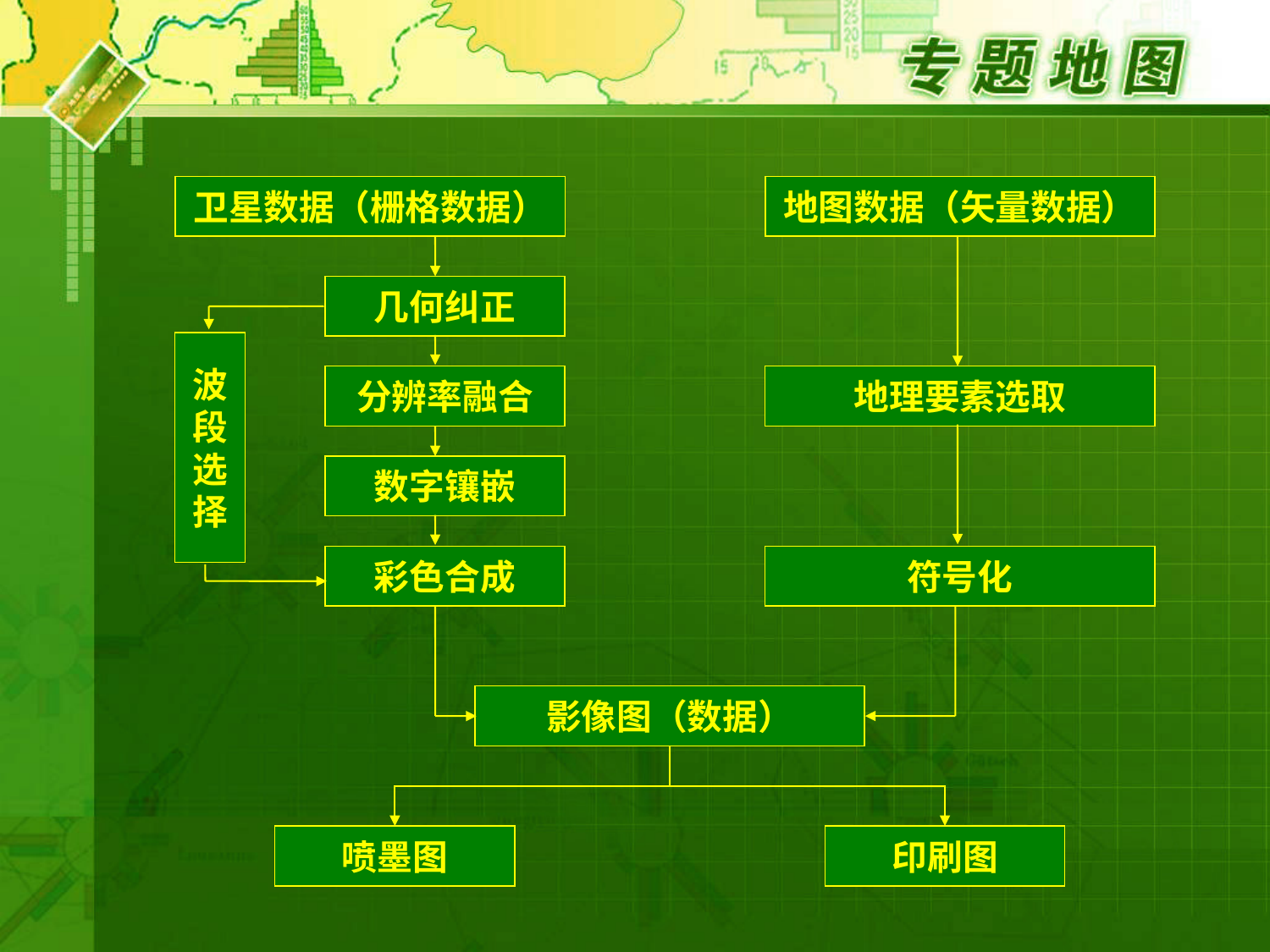

卫星数据（栅格数据）
地图数据（矢量数据）

几何纠正
波
段
选
择

分辨率融合
地理要素选取

数字镶嵌

彩色合成
符号化

影像图（数据）
喷墨图
印刷图